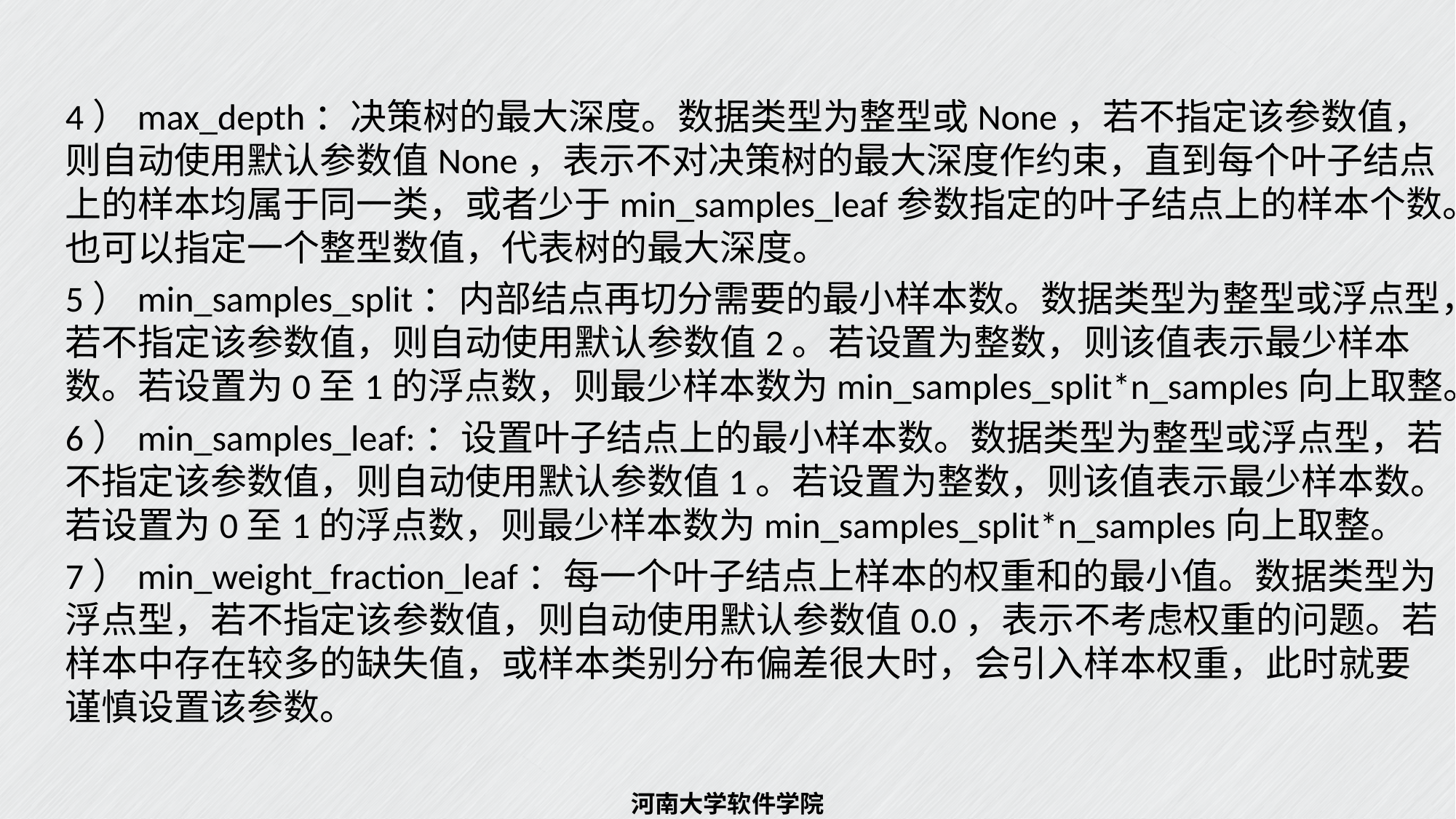

#
4）max_depth：决策树的最大深度。数据类型为整型或None，若不指定该参数值，则自动使用默认参数值None，表示不对决策树的最大深度作约束，直到每个叶子结点上的样本均属于同一类，或者少于min_samples_leaf参数指定的叶子结点上的样本个数。也可以指定一个整型数值，代表树的最大深度。
5）min_samples_split：内部结点再切分需要的最小样本数。数据类型为整型或浮点型，若不指定该参数值，则自动使用默认参数值2。若设置为整数，则该值表示最少样本数。若设置为0至1的浮点数，则最少样本数为min_samples_split*n_samples向上取整。
6）min_samples_leaf:：设置叶子结点上的最小样本数。数据类型为整型或浮点型，若不指定该参数值，则自动使用默认参数值1。若设置为整数，则该值表示最少样本数。若设置为0至1的浮点数，则最少样本数为min_samples_split*n_samples向上取整。
7）min_weight_fraction_leaf：每一个叶子结点上样本的权重和的最小值。数据类型为浮点型，若不指定该参数值，则自动使用默认参数值0.0，表示不考虑权重的问题。若样本中存在较多的缺失值，或样本类别分布偏差很大时，会引入样本权重，此时就要谨慎设置该参数。